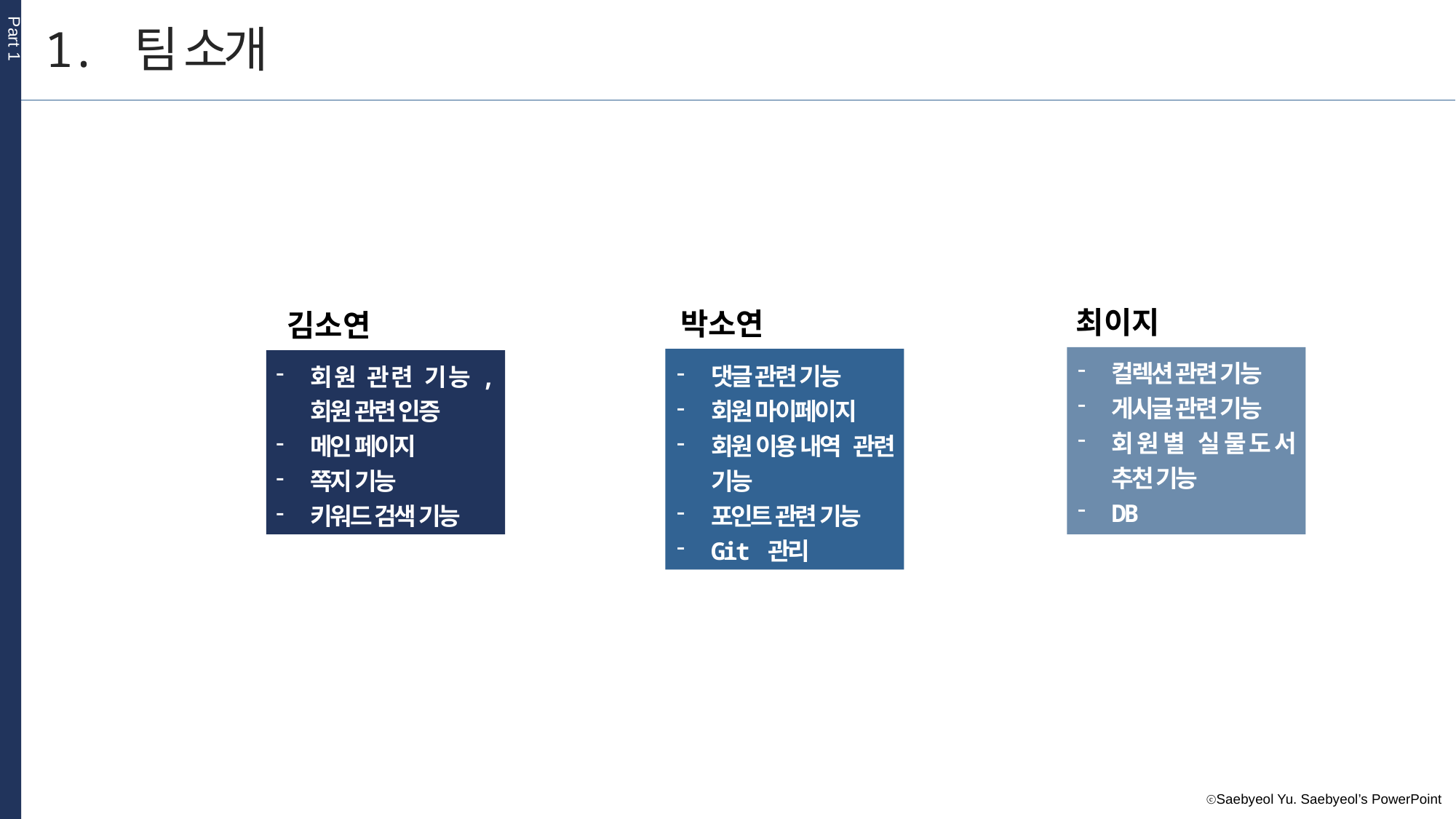

Part 1
1. 팀 소개
최이지 (PM)
박소연
김소연
컬렉션 관련 기능
게시글 관련 기능
회원별 실물도서 추천 기능
DB

댓글 관련 기능
회원 마이페이지
회원 이용 내역   관련 기능
포인트 관련 기능
Git 관리
회원 관련 기능, 회원 관련 인증
메인 페이지
쪽지 기능
키워드 검색 기능